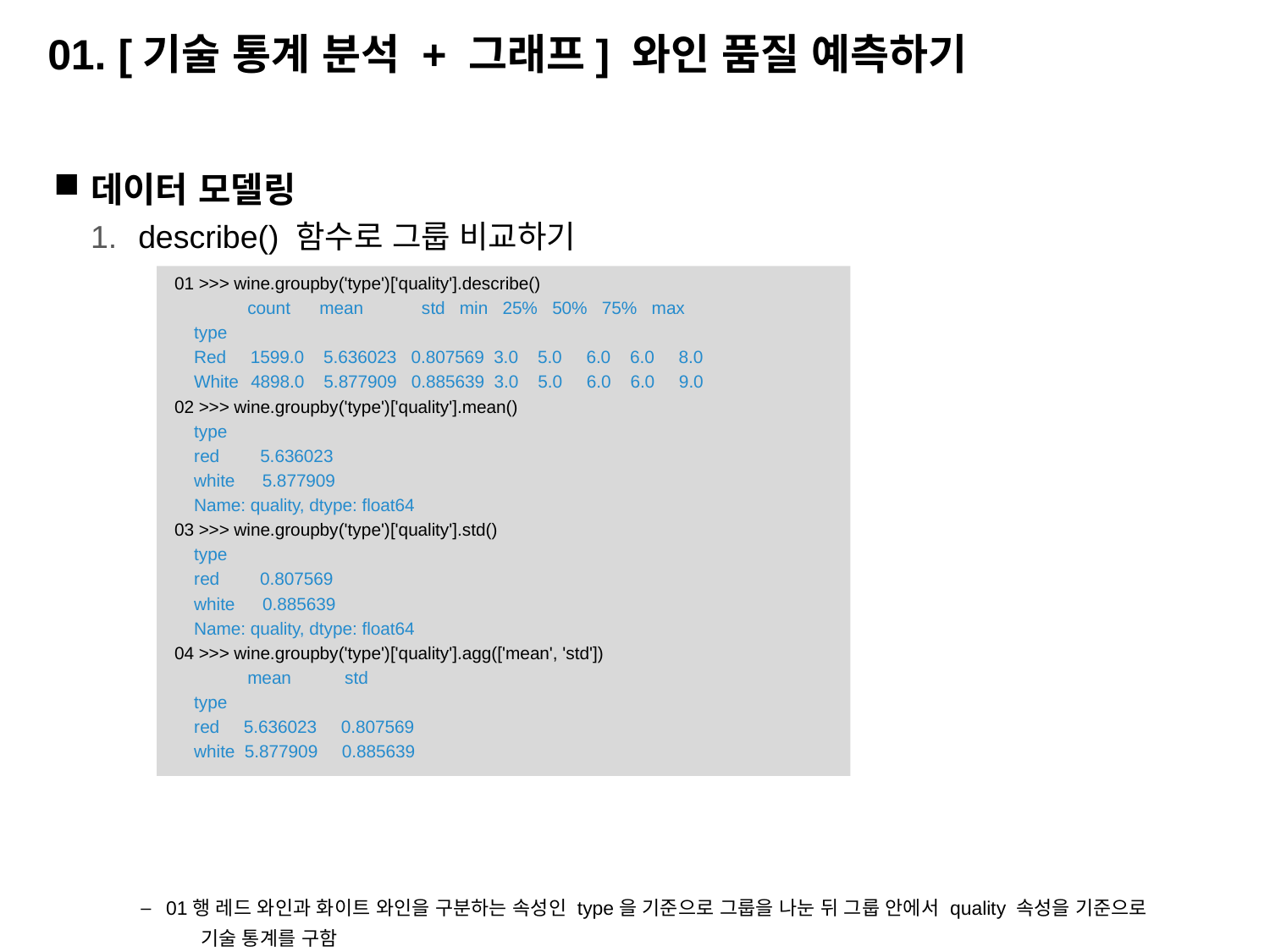

# 01. [기술 통계 분석 + 그래프] 와인 품질 예측하기
데이터 모델링
describe() 함수로 그룹 비교하기

01행 레드 와인과 화이트 와인을 구분하는 속성인 type을 기준으로 그룹을 나눈 뒤 그룹 안에서 quality 속성을 기준으로
          기술 통계를 구함
02~04행 기술 통계 전부를 구할 때는 describe() 함수를 사용하지만 mean() 함수로 평균만 구하거나 std() 함수로
                표준편차만 따로 구할 수도 있음
                mean() 함수와 std() 함수를 묶어서 한 번에 사용하려면 04행과 같이 agg() 함수를 사용

01 >>> wine.groupby('type')['quality'].describe()
               count      mean            std   min   25%   50%   75%   max
    type
    Red     1599.0    5.636023   0.807569  3.0    5.0     6.0    6.0     8.0
    White   4898.0    5.877909   0.885639  3.0    5.0     6.0    6.0     9.0
02 >>> wine.groupby('type')['quality'].mean()
    type
    red         5.636023
    white      5.877909
    Name: quality, dtype: float64
03 >>> wine.groupby('type')['quality'].std()
    type
    red         0.807569
    white       0.885639
    Name: quality, dtype: float64
04 >>> wine.groupby('type')['quality'].agg(['mean', 'std'])
               mean           std
    type
    red     5.636023     0.807569
    white  5.877909     0.885639